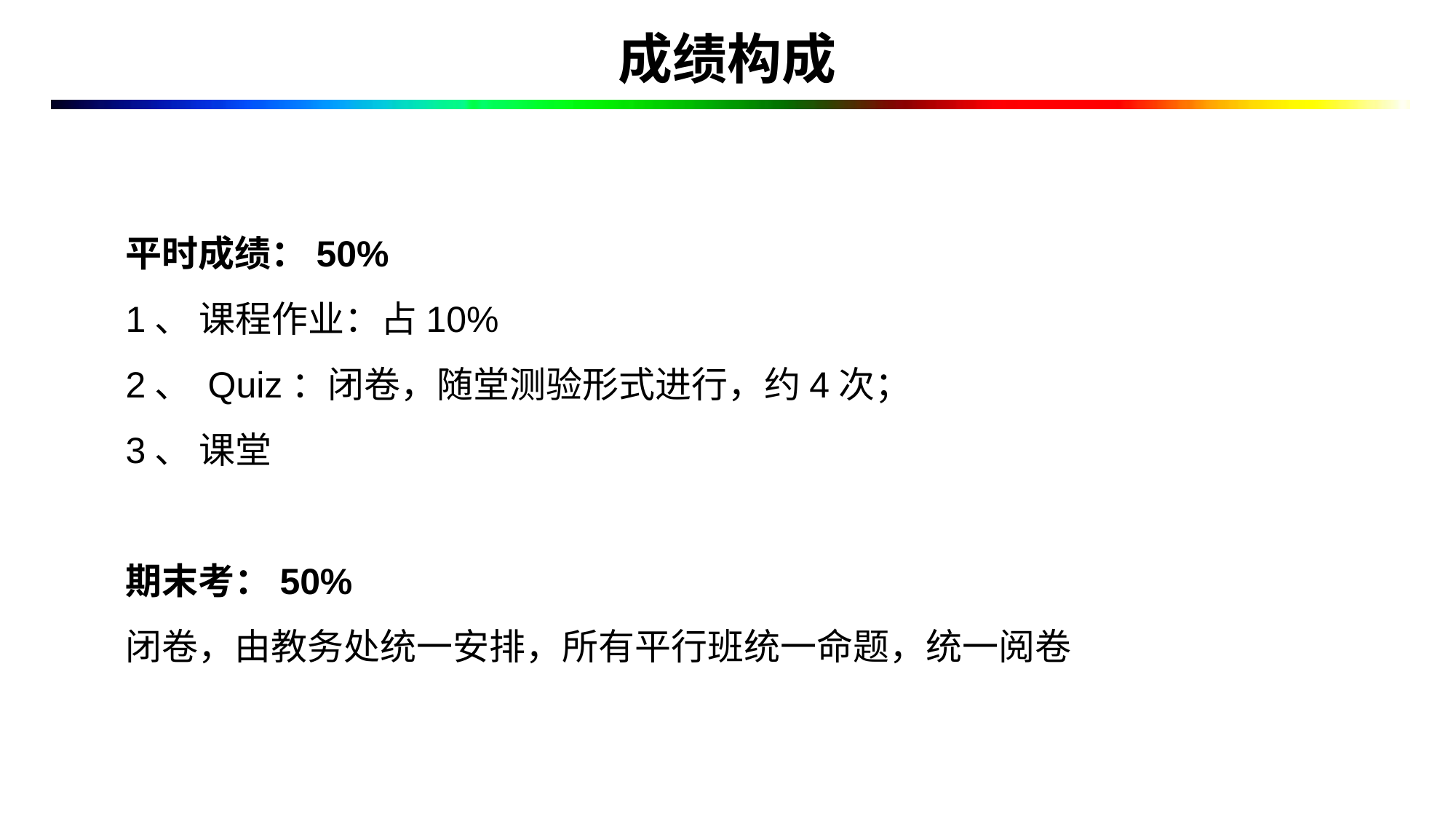

# 成绩构成
平时成绩：50%
1、 课程作业：占10%
2、 Quiz：闭卷，随堂测验形式进行，约4次；
3、 课堂

期末考：50%
闭卷，由教务处统一安排，所有平行班统一命题，统一阅卷